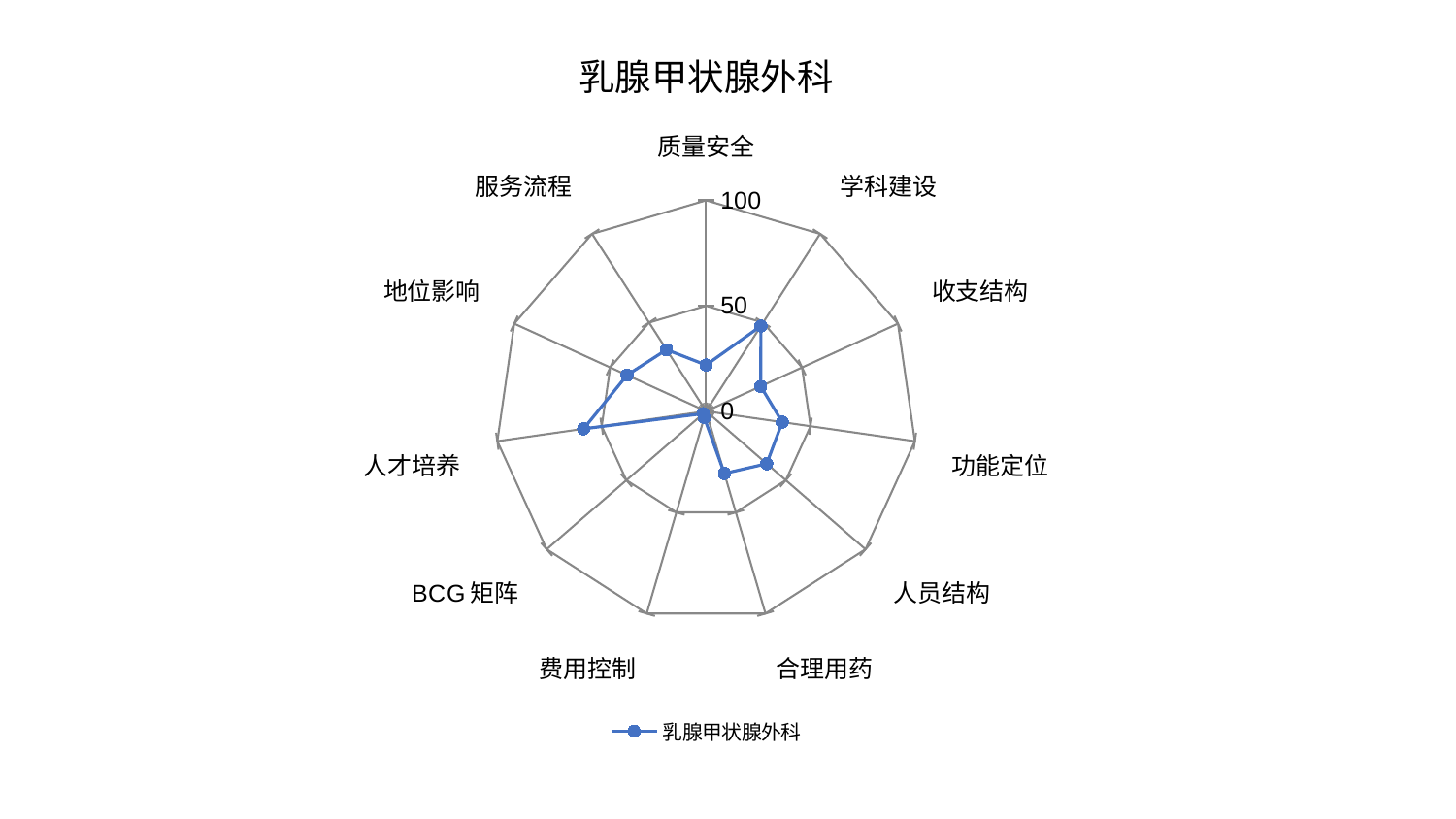

### Chart: 乳腺甲状腺外科

| Category | 乳腺甲状腺外科 |
|---|---|
| 质量安全 | 21.919201208637293 |
| 学科建设 | 48.062537585316726 |
| 收支结构 | 28.45908420933848 |
| 功能定位 | 36.47962823887931 |
| 人员结构 | 38.01256484677195 |
| 合理用药 | 30.77954827821292 |
| 费用控制 | 3.120273356834814 |
| BCG矩阵 | 1.7286157800898543 |
| 人才培养 | 58.69147362680235 |
| 地位影响 | 41.22449727172373 |
| 服务流程 | 34.69851489743012 |
170